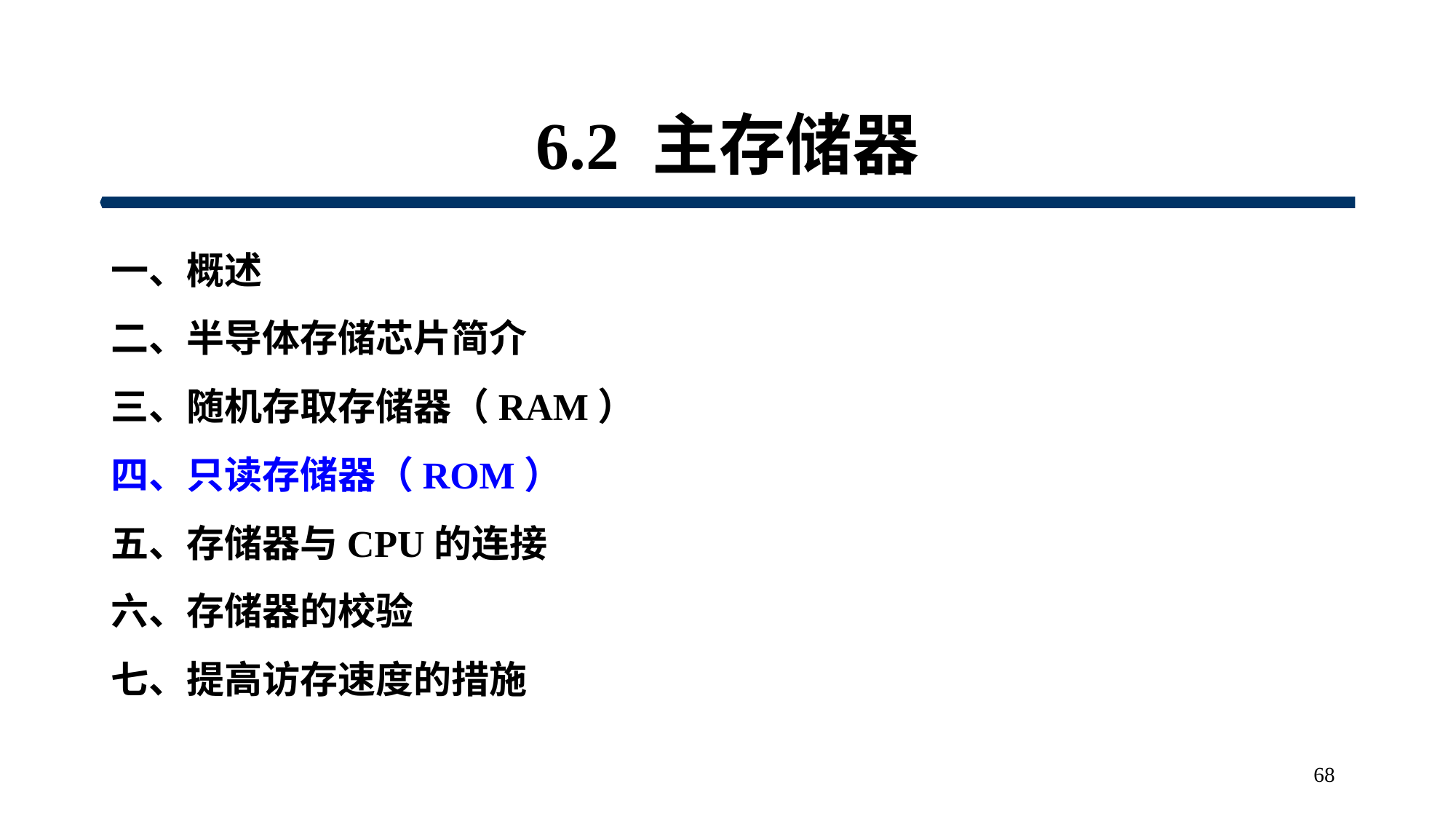

# 6.2 主存储器
一、概述
二、半导体存储芯片简介
三、随机存取存储器（RAM）
四、只读存储器（ROM）
五、存储器与CPU的连接
六、存储器的校验
七、提高访存速度的措施
68